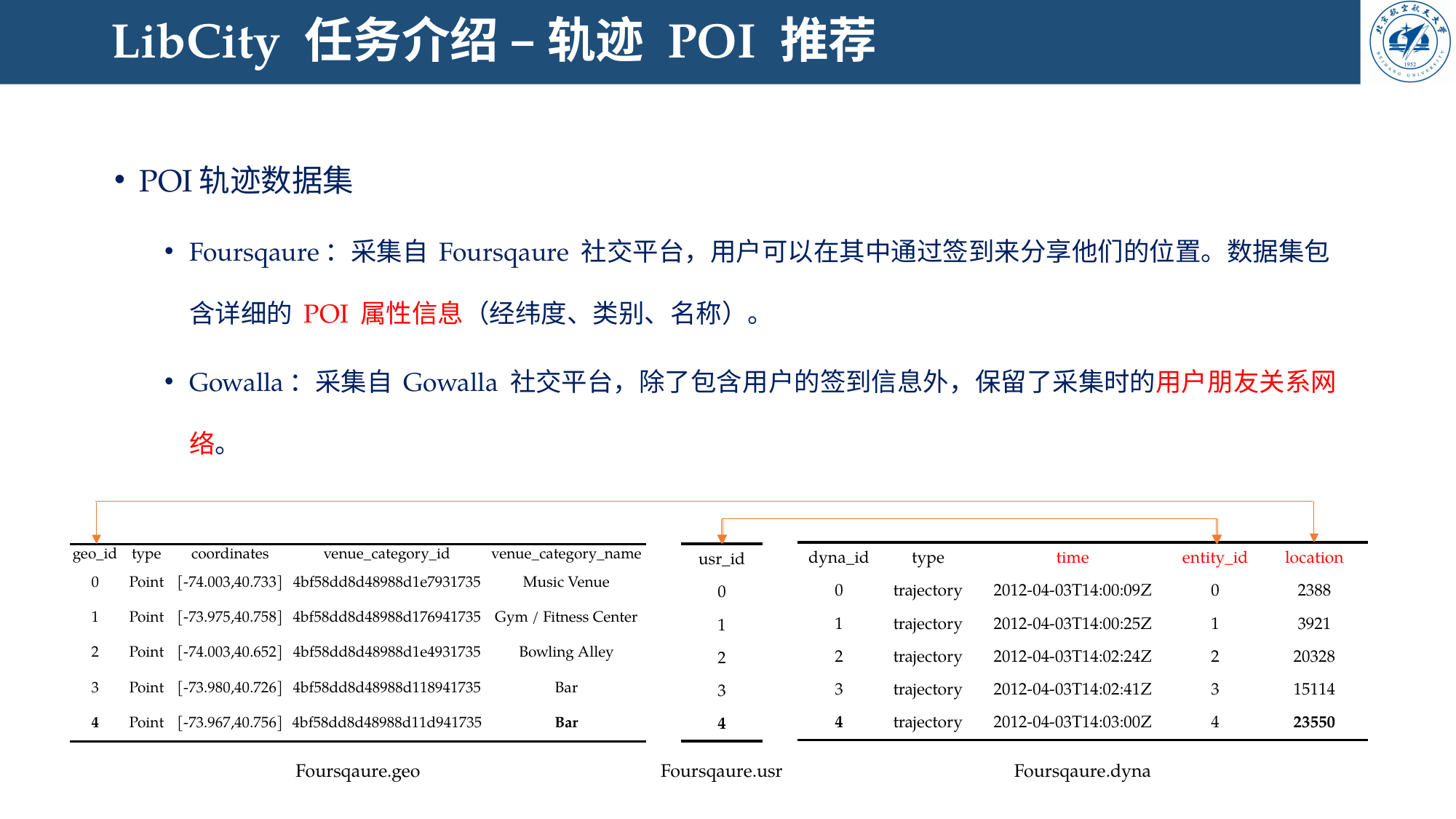

# LibCity 任务介绍 – 轨迹 POI 推荐
POI轨迹数据集
Foursqaure：采集自 Foursqaure 社交平台，用户可以在其中通过签到来分享他们的位置。数据集包含详细的 POI 属性信息（经纬度、类别、名称）。
Gowalla：采集自 Gowalla 社交平台，除了包含用户的签到信息外，保留了采集时的用户朋友关系网络。

| dyna\_id | type | time | entity\_id | location |
| --- | --- | --- | --- | --- |
| 0 | trajectory | 2012-04-03T14:00:09Z | 0 | 2388 |
| 1 | trajectory | 2012-04-03T14:00:25Z | 1 | 3921 |
| 2 | trajectory | 2012-04-03T14:02:24Z | 2 | 20328 |
| 3 | trajectory | 2012-04-03T14:02:41Z | 3 | 15114 |
| 4 | trajectory | 2012-04-03T14:03:00Z | 4 | 23550 |
| usr\_id |
| --- |
| 0 |
| 1 |
| 2 |
| 3 |
| 4 |
| geo\_id | type | coordinates | venue\_category\_id | venue\_category\_name |
| --- | --- | --- | --- | --- |
| 0 | Point | [-74.003,40.733] | 4bf58dd8d48988d1e7931735 | Music Venue |
| 1 | Point | [-73.975,40.758] | 4bf58dd8d48988d176941735 | Gym / Fitness Center |
| 2 | Point | [-74.003,40.652] | 4bf58dd8d48988d1e4931735 | Bowling Alley |
| 3 | Point | [-73.980,40.726] | 4bf58dd8d48988d118941735 | Bar |
| 4 | Point | [-73.967,40.756] | 4bf58dd8d48988d11d941735 | Bar |
Foursqaure.dyna
Foursqaure.geo
Foursqaure.usr